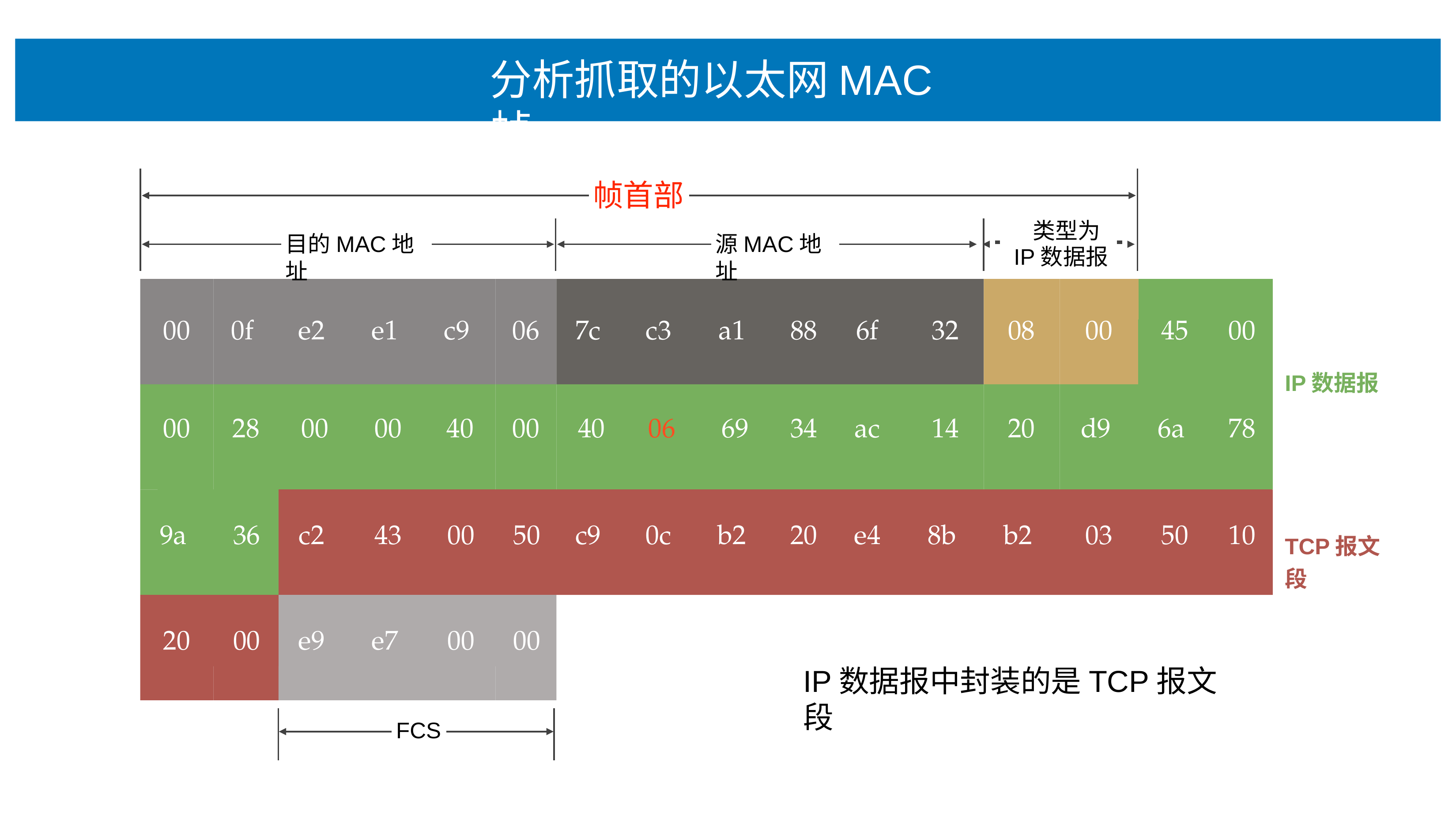

# 分析抓取的以太⽹MAC帧

帧⾸部

 	类型为
IP数据报

⽬的MAC地址
源MAC地址

| 00 00 | 0f 28 | e2 00 | e1 00 | c9 40 | 06 00 | 7c 40 | c3 06 | a1 69 | 88 34 | 6f ac | 32 14 | 08 20 | 00 d9 | 45 6a | 00 78 | IP数据报 |
| --- | --- | --- | --- | --- | --- | --- | --- | --- | --- | --- | --- | --- | --- | --- | --- | --- |
| 9a | 36 | c2 | 43 | 00 | 50 | c9 | 0c | b2 | 20 | e4 | 8b | b2 | 03 | 50 | 10 | TCP报⽂段 |
| 20 | 00 | e9 | e7 | 00 | 00 |  |  |  |  |  |  |  |  |  |  |  |

IP数据报中封装的是TCP报⽂段

FCS